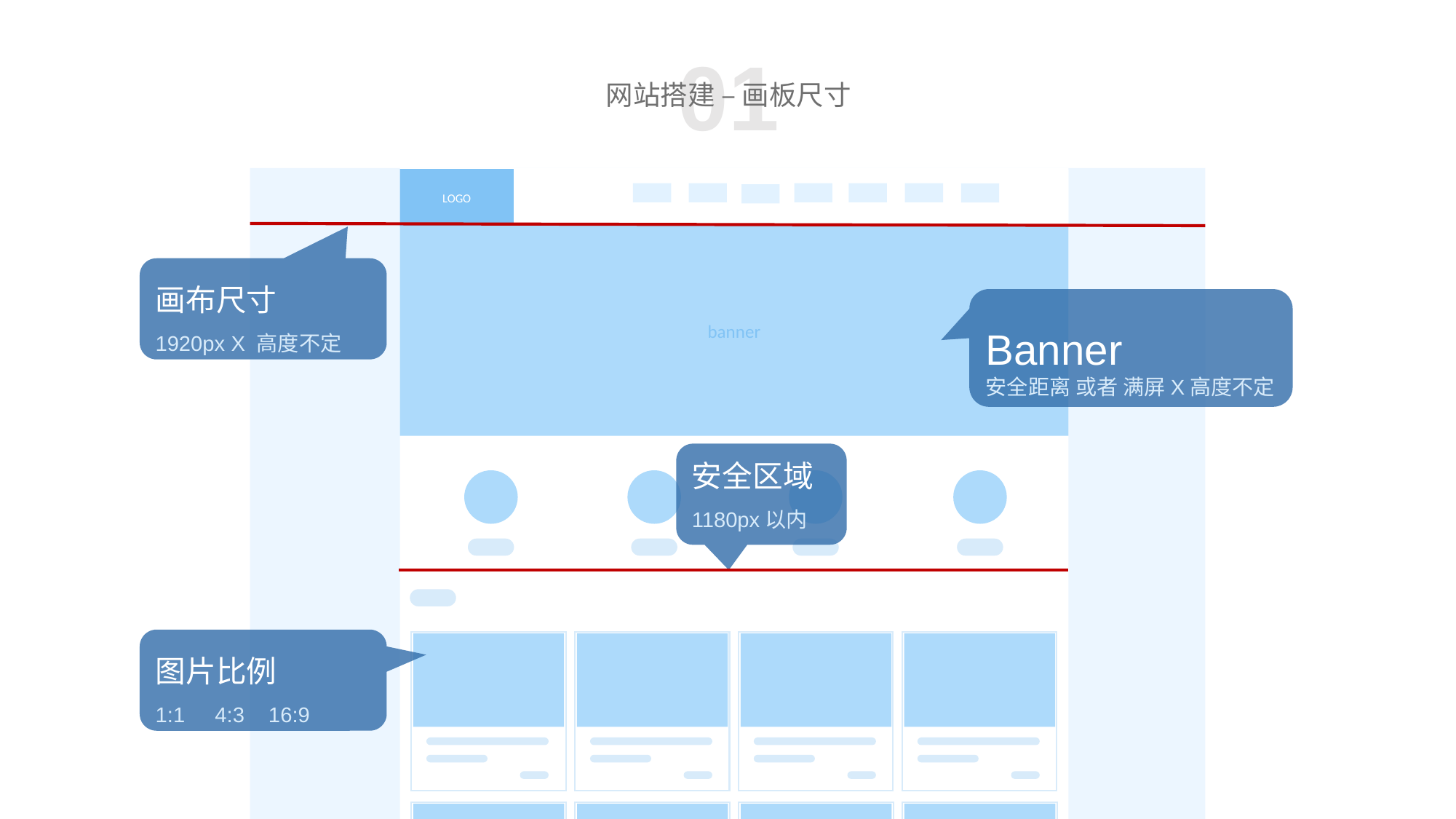

01
网站搭建 – 画板尺寸

LOGO

banner

footer
画布尺寸
1920px X 高度不定
Banner
安全距离 或者 满屏X高度不定
安全区域
1180px以内
图片比例
1:1     4:3    16:9